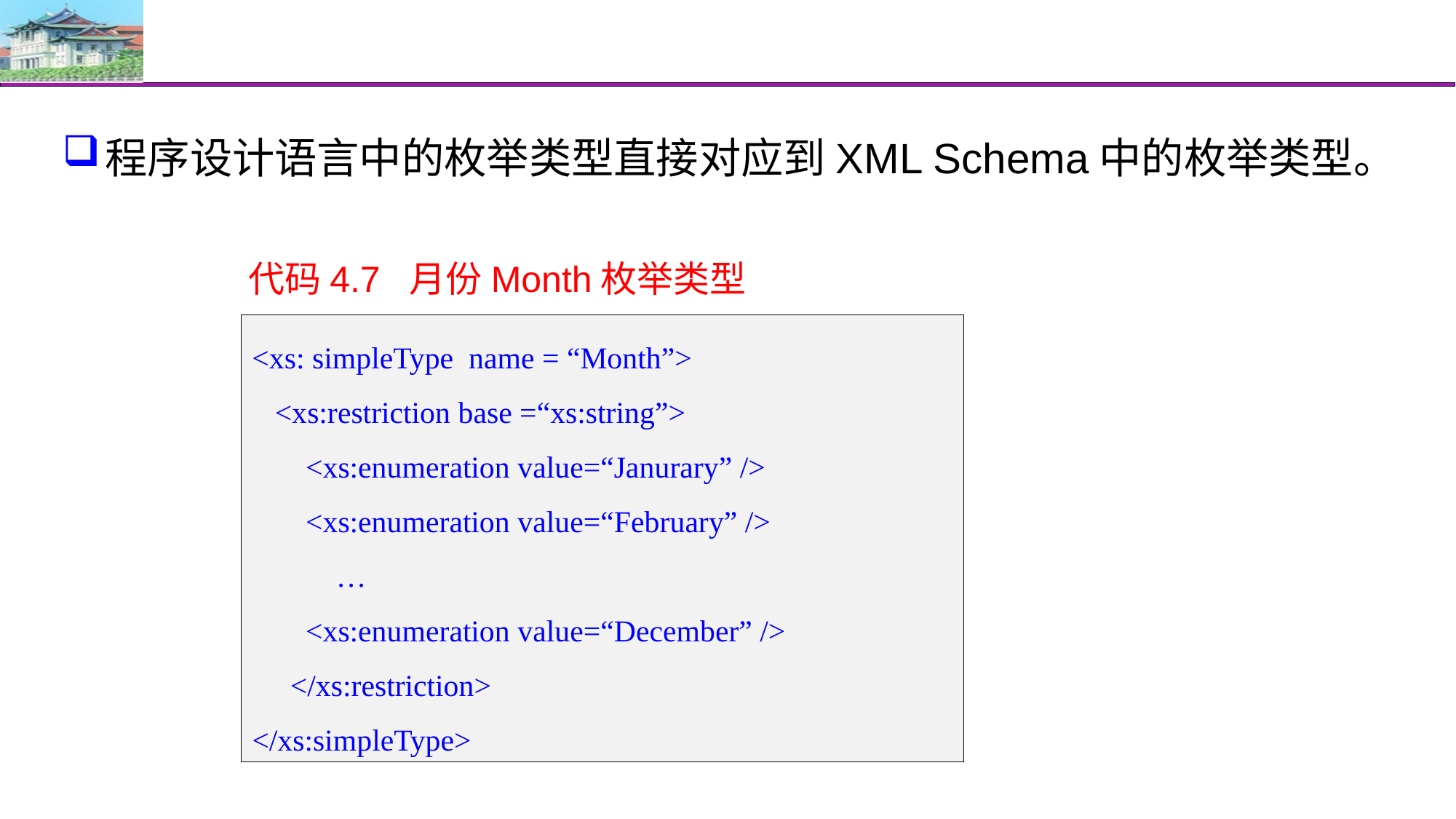

#
程序设计语言中的枚举类型直接对应到XML Schema中的枚举类型。

代码4.7  月份Month枚举类型
<xs: simpleType  name = “Month”>
   <xs:restriction base =“xs:string”>
       <xs:enumeration value=“Janurary” />
       <xs:enumeration value=“February” />
           …
       <xs:enumeration value=“December” />
     </xs:restriction>
</xs:simpleType>